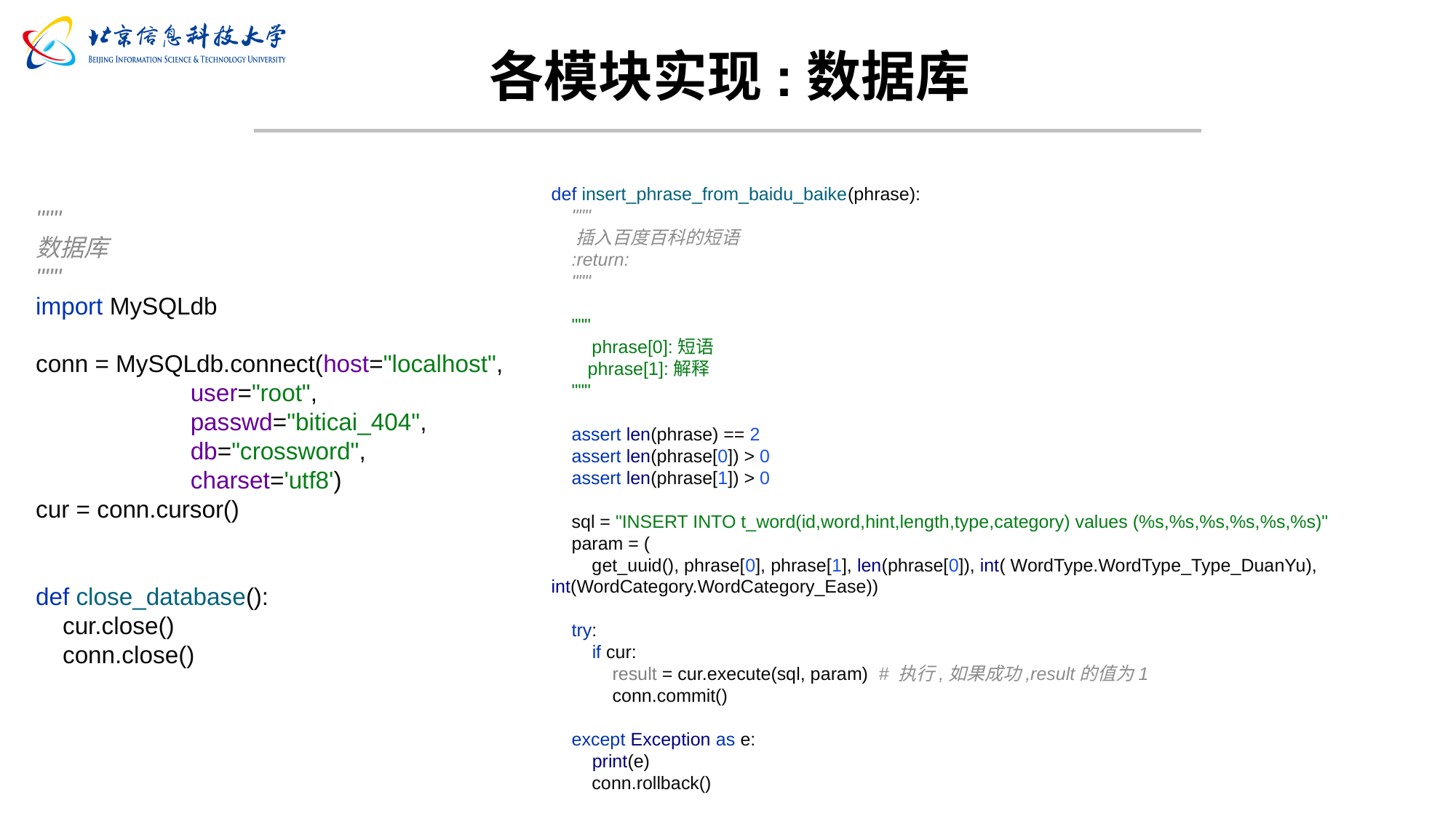

# 各模块实现:数据库
def insert_phrase_from_baidu_baike(phrase):
    """
    插入百度百科的短语
    :return:
    """
    """
        phrase[0]:短语
        phrase[1]:解释
    """
    assert len(phrase) == 2
    assert len(phrase[0]) > 0
    assert len(phrase[1]) > 0
    sql = "INSERT INTO t_word(id,word,hint,length,type,category) values (%s,%s,%s,%s,%s,%s)"
    param = (
        get_uuid(), phrase[0], phrase[1], len(phrase[0]), int( WordType.WordType_Type_DuanYu), int(WordCategory.WordCategory_Ease))
    try:
        if cur:
            result = cur.execute(sql, param)  # 执行,如果成功,result的值为1
            conn.commit()
    except Exception as e:
        print(e)
        conn.rollback()
"""
数据库
"""
import MySQLdb
conn = MySQLdb.connect(host="localhost",
                       user="root",
                       passwd="biticai_404",
                       db="crossword",
                       charset='utf8')
cur = conn.cursor()
def close_database():
    cur.close()
    conn.close()